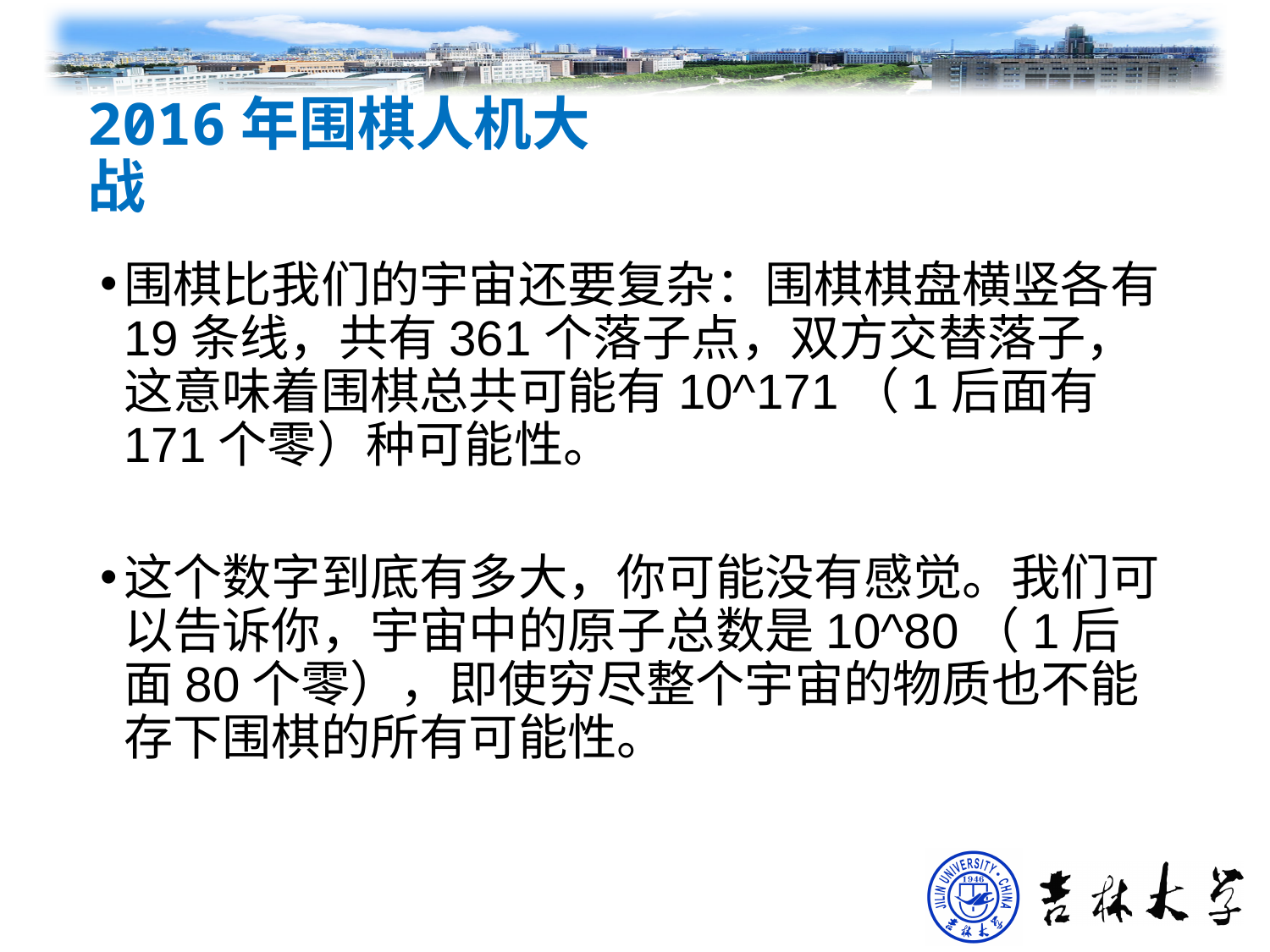

2016年围棋人机大战
围棋比我们的宇宙还要复杂：围棋棋盘横竖各有19条线，共有361个落子点，双方交替落子，这意味着围棋总共可能有10^171（1后面有171个零）种可能性。

这个数字到底有多大，你可能没有感觉。我们可以告诉你，宇宙中的原子总数是10^80（1后面80个零），即使穷尽整个宇宙的物质也不能存下围棋的所有可能性。